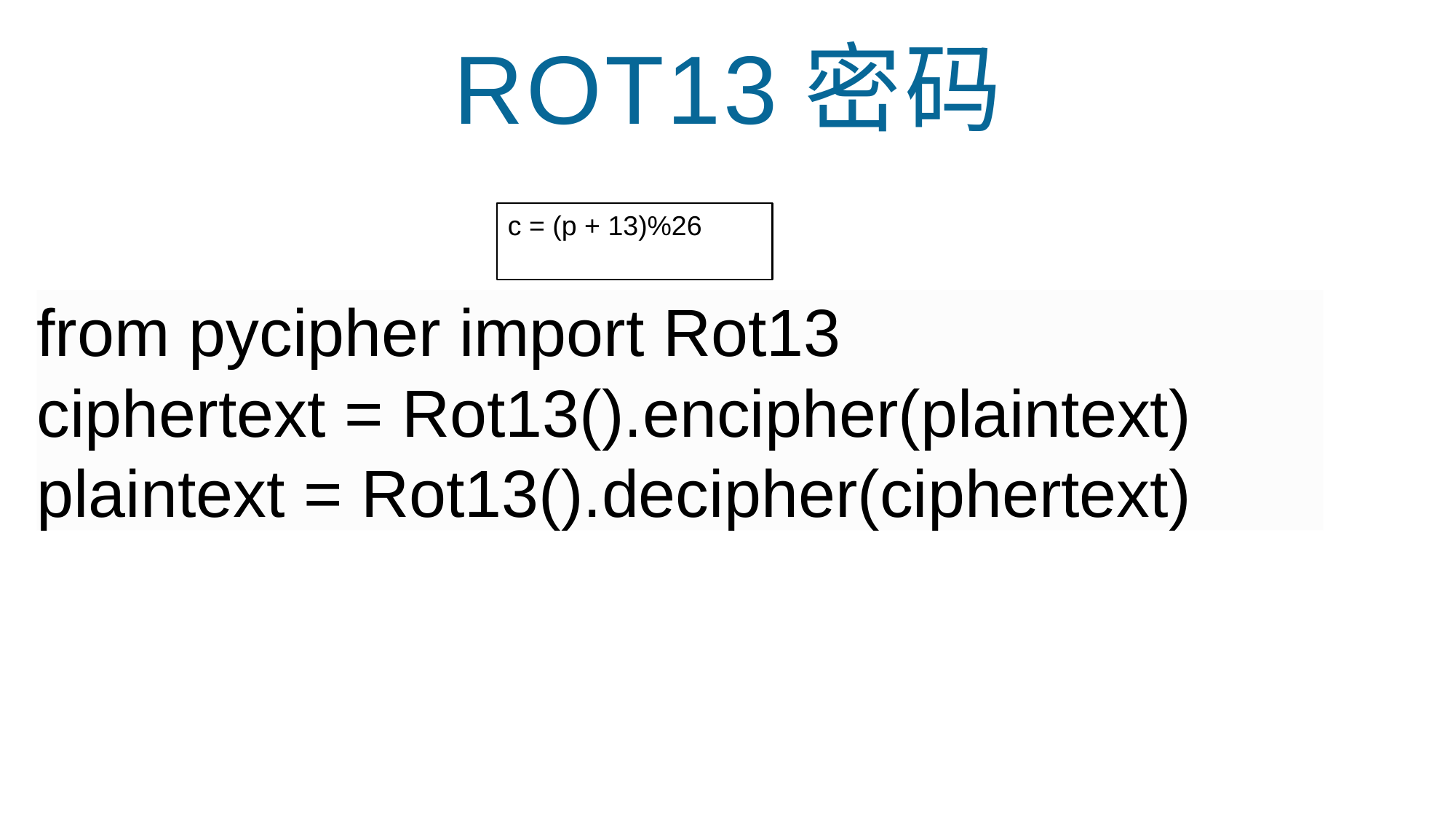

ROT13密码
c = (p + 13)%26
from pycipher import Rot13
ciphertext = Rot13().encipher(plaintext)
plaintext = Rot13().decipher(ciphertext)